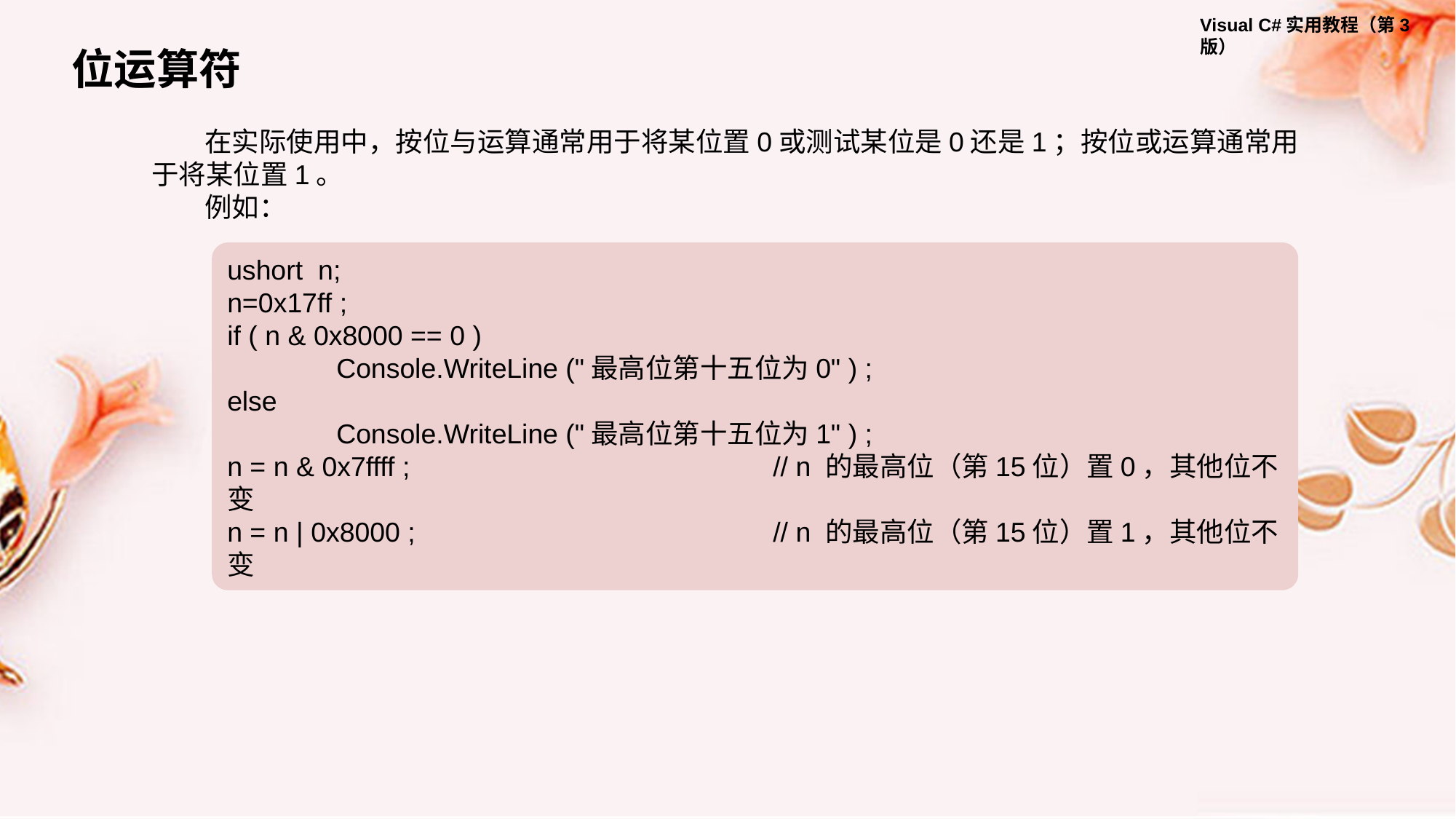

位运算符
在实际使用中，按位与运算通常用于将某位置0或测试某位是0还是1；按位或运算通常用于将某位置1。
例如：
ushort  n;
n=0x17ff ;
if ( n & 0x8000 == 0 )
  	Console.WriteLine ("最高位第十五位为0" ) ;
else
  	Console.WriteLine ("最高位第十五位为1" ) ;
n = n & 0x7ffff ;     			// n 的最高位（第15位）置0，其他位不变
n = n | 0x8000 ;      			// n 的最高位（第15位）置1，其他位不变